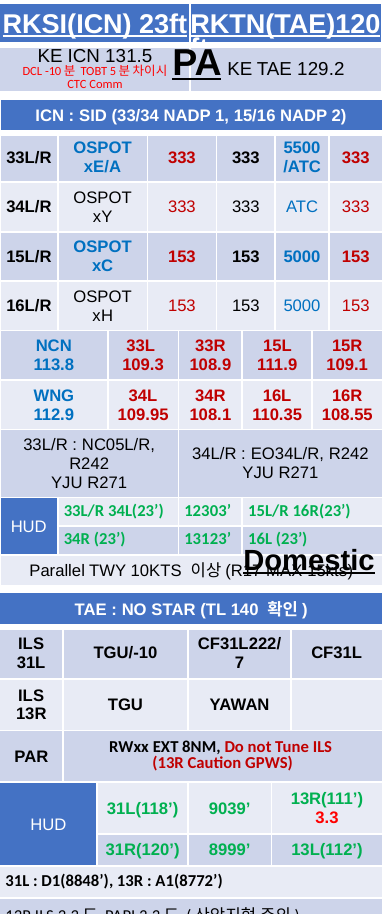

| RKSI(ICN) 23ft | RKTN(TAE)120ft |
| --- | --- |
| KE ICN 131.5 DCL -10분 TOBT 5분 차이시 CTC Comm | KE TAE 129.2 |
PA
| ICN : SID (33/34 NADP 1, 15/16 NADP 2) |  |  |  |  |  |  |  |  |  |
| --- | --- | --- | --- | --- | --- | --- | --- | --- | --- |
| 33L/R | OSPOT xE/A |  | 333 |  | 333 |  | 5500/ATC |  | 333 |
| 34L/R | OSPOT xY |  | 333 |  | 333 |  | ATC |  | 333 |
| 15L/R | OSPOT xC |  | 153 |  | 153 |  | 5000 |  | 153 |
| 16L/R | OSPOT xH |  | 153 |  | 153 |  | 5000 |  | 153 |
| NCN 113.8 |  | 33L 109.3 |  | 33R 108.9 |  | 15L 111.9 |  | 15R 109.1 |  |
| WNG 112.9 |  | 34L 109.95 |  | 34R 108.1 |  | 16L 110.35 |  | 16R 108.55 |  |
| 33L/R : NC05L/R, R242 YJU R271 |  |  |  | 34L/R : EO34L/R, R242 YJU R271 |  |  |  |  |  |
| HUD | 33L/R 34L(23’) |  |  | 12303’ |  | 15L/R 16R(23’) |  |  |  |
|  | 34R (23’) |  |  | 13123’ |  | 16L (23’) |  |  |  |
| Parallel TWY 10KTS 이상(R17 MAX 15kts) |  |  |  |  |  |  |  |  |  |
Domestic
| TAE : NO STAR (TL 140 확인) |  |  |  |  |  |
| --- | --- | --- | --- | --- | --- |
| ILS 31L | TGU/-10 |  | CF31L222/7 |  | CF31L |
| ILS 13R | TGU |  | YAWAN |  |  |
| PAR | RWxx EXT 8NM, Do not Tune ILS (13R Caution GPWS) |  |  |  |  |
| HUD |  | 31L(118’) | 9039’ | 13R(111’) 3.3 |  |
|  |  | 31R(120’) | 8999’ | 13L(112’) |  |
| 31L : D1(8848’), 13R : A1(8772’) |  |  |  |  |  |
| 13R ILS 3.3도 PAPI 3.3도 (산악지형 주의) TAXI MAX 20kts (do not req) 전방기 최소 2000ft 간격 Stand 6-9 Oversteering Needed |  |  |  |  |  |